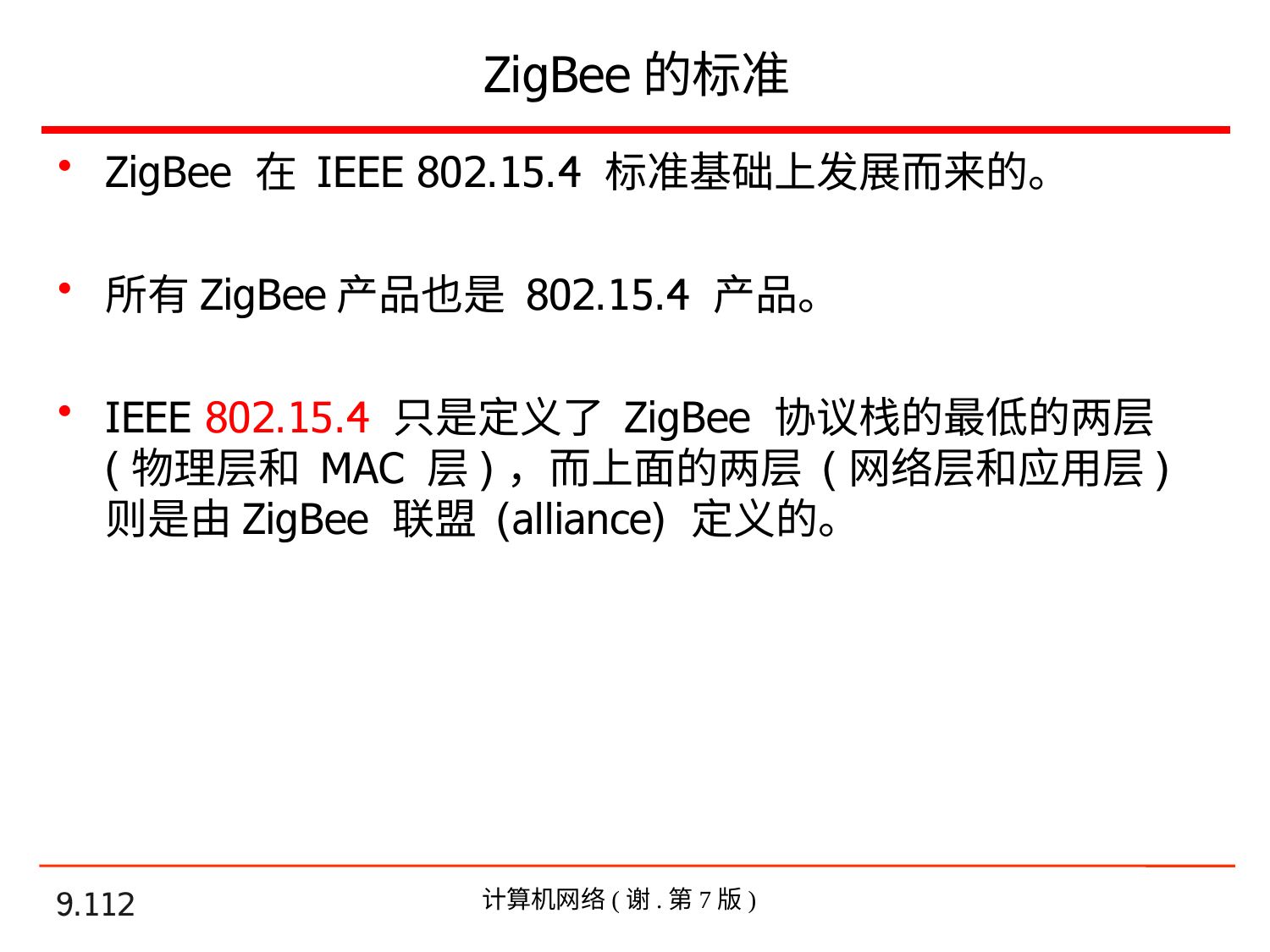

# ZigBee的标准
ZigBee 在 IEEE 802.15.4 标准基础上发展而来的。

所有ZigBee产品也是 802.15.4 产品。

IEEE 802.15.4 只是定义了 ZigBee 协议栈的最低的两层(物理层和 MAC 层)，而上面的两层 (网络层和应用层) 则是由ZigBee 联盟 (alliance) 定义的。